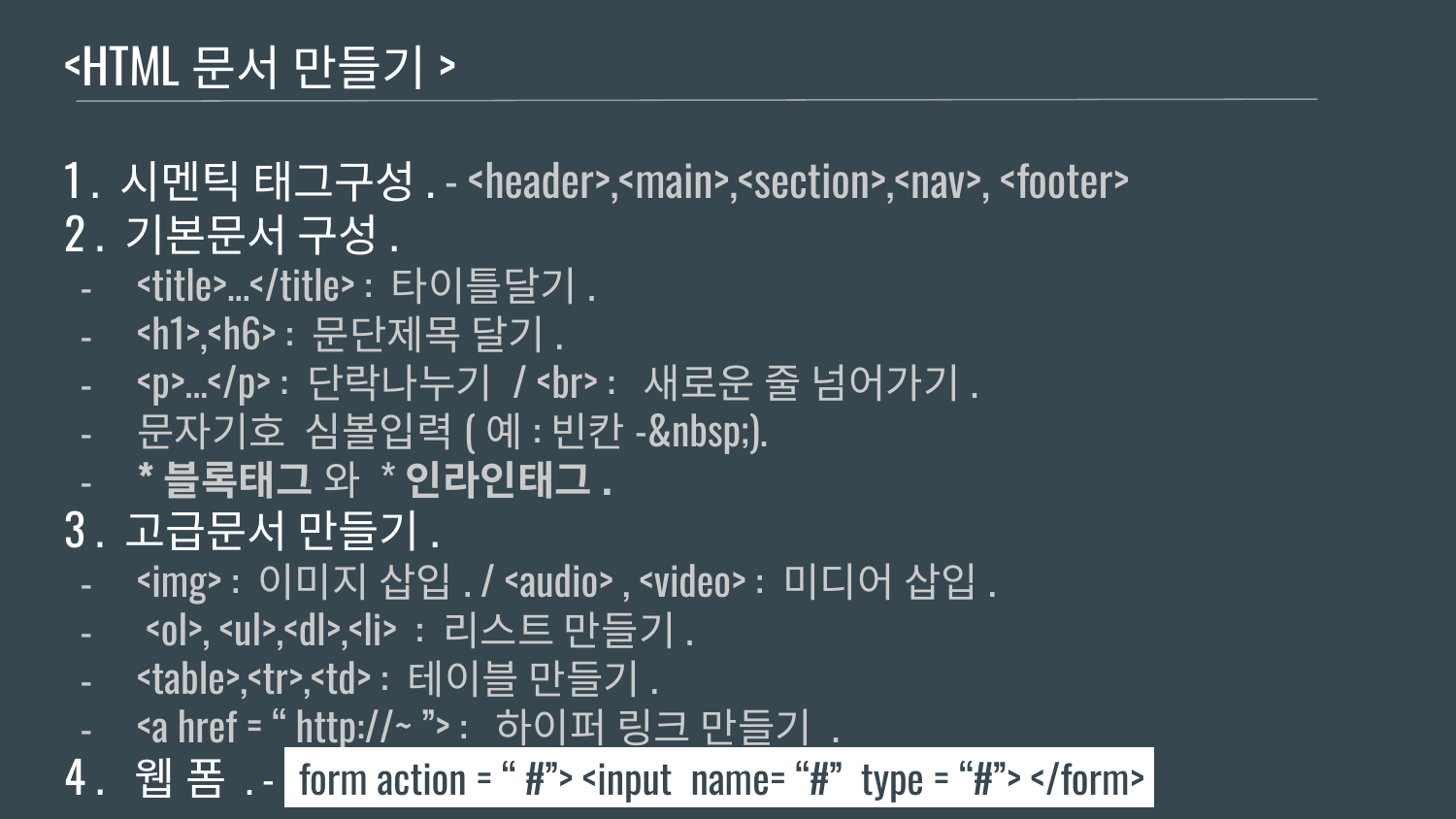

# <HTML문서 만들기>

1 . 시멘틱 태그구성. - <header>,<main>,<section>,<nav>, <footer>
2 . 기본문서 구성.
<title>...</title> : 타이틀달기.
<h1>,<h6> : 문단제목 달기.
<p>...</p> : 단락나누기 / <br> :  새로운 줄 넘어가기.
문자기호  심볼입력(예:빈칸-&nbsp;).
*블록태그 와 *인라인태그.
3 . 고급문서 만들기.
<img> : 이미지 삽입. / <audio> , <video> : 미디어 삽입.
 <ol>, <ul>,<dl>,<li>  : 리스트 만들기.
<table>,<tr>,<td> : 테이블 만들기.
<a href = “ http://~ ”> :  하이퍼 링크 만들기 .
4 .  웹 폼 . - <form action = “ #”> <input  name= “#”  type = “#”> </form>